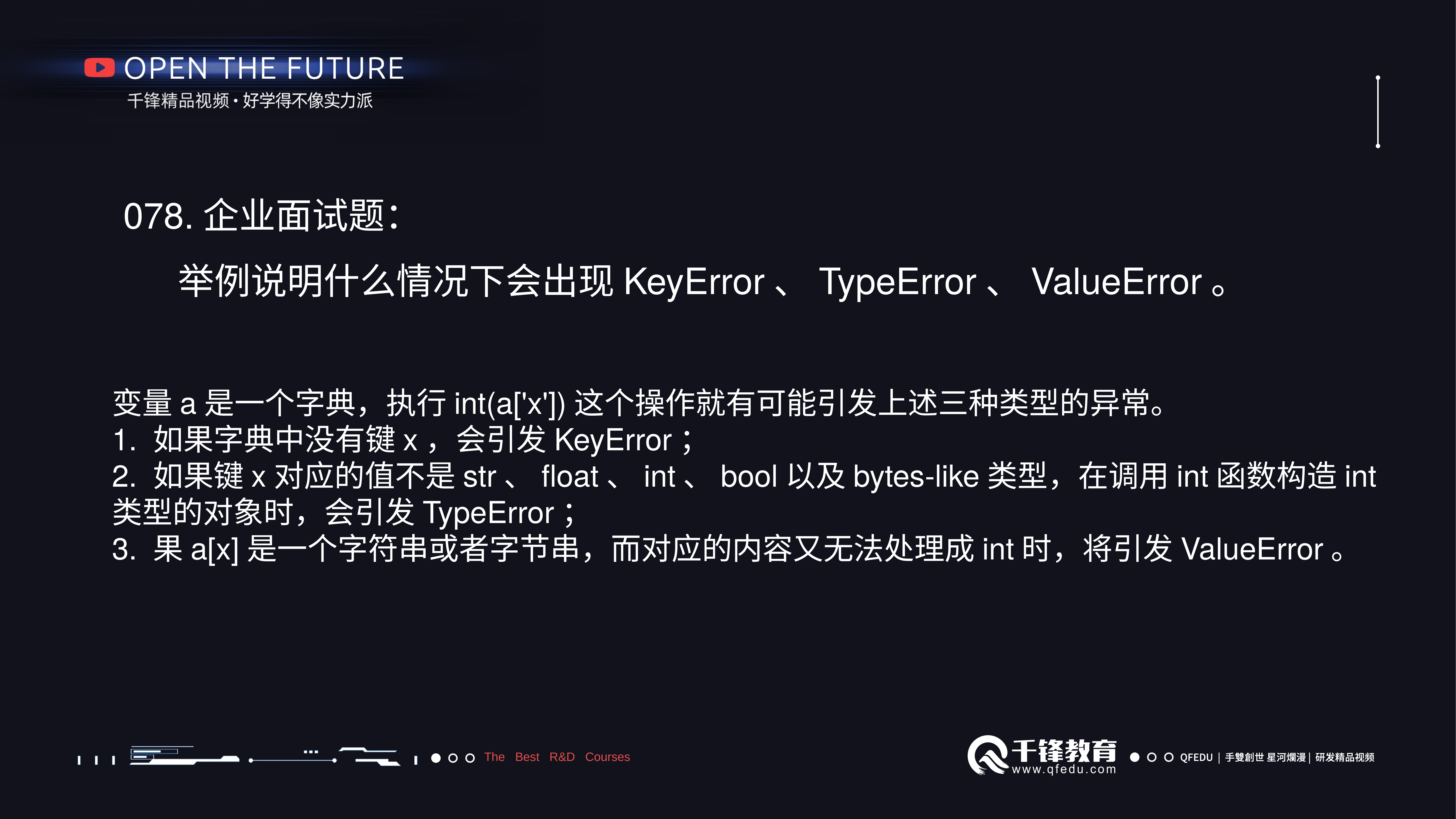

078.企业面试题：
举例说明什么情况下会出现KeyError、TypeError、ValueError。
变量a是一个字典，执行int(a['x'])这个操作就有可能引发上述三种类型的异常。
1. 如果字典中没有键x，会引发KeyError；
2. 如果键x对应的值不是str、float、int、bool以及bytes-like类型，在调用int函数构造int类型的对象时，会引发TypeError；
3. 果a[x]是一个字符串或者字节串，而对应的内容又无法处理成int时，将引发ValueError。